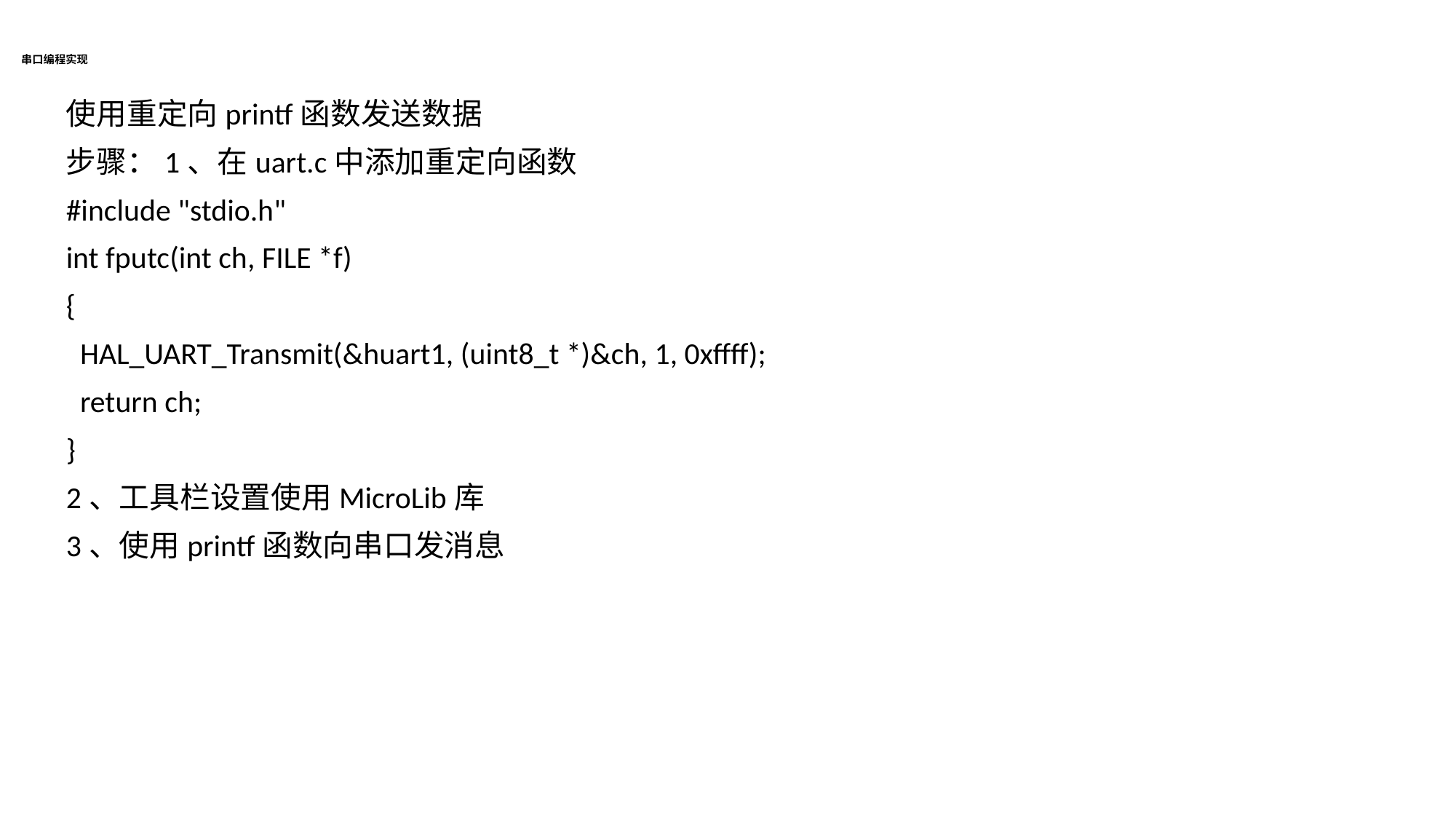

# 串口编程实现
使用重定向printf函数发送数据
步骤：1、在uart.c中添加重定向函数
#include "stdio.h"
int fputc(int ch, FILE *f)
{
  HAL_UART_Transmit(&huart1, (uint8_t *)&ch, 1, 0xffff);
  return ch;
}
2、工具栏设置使用MicroLib库
3、使用printf函数向串口发消息

17